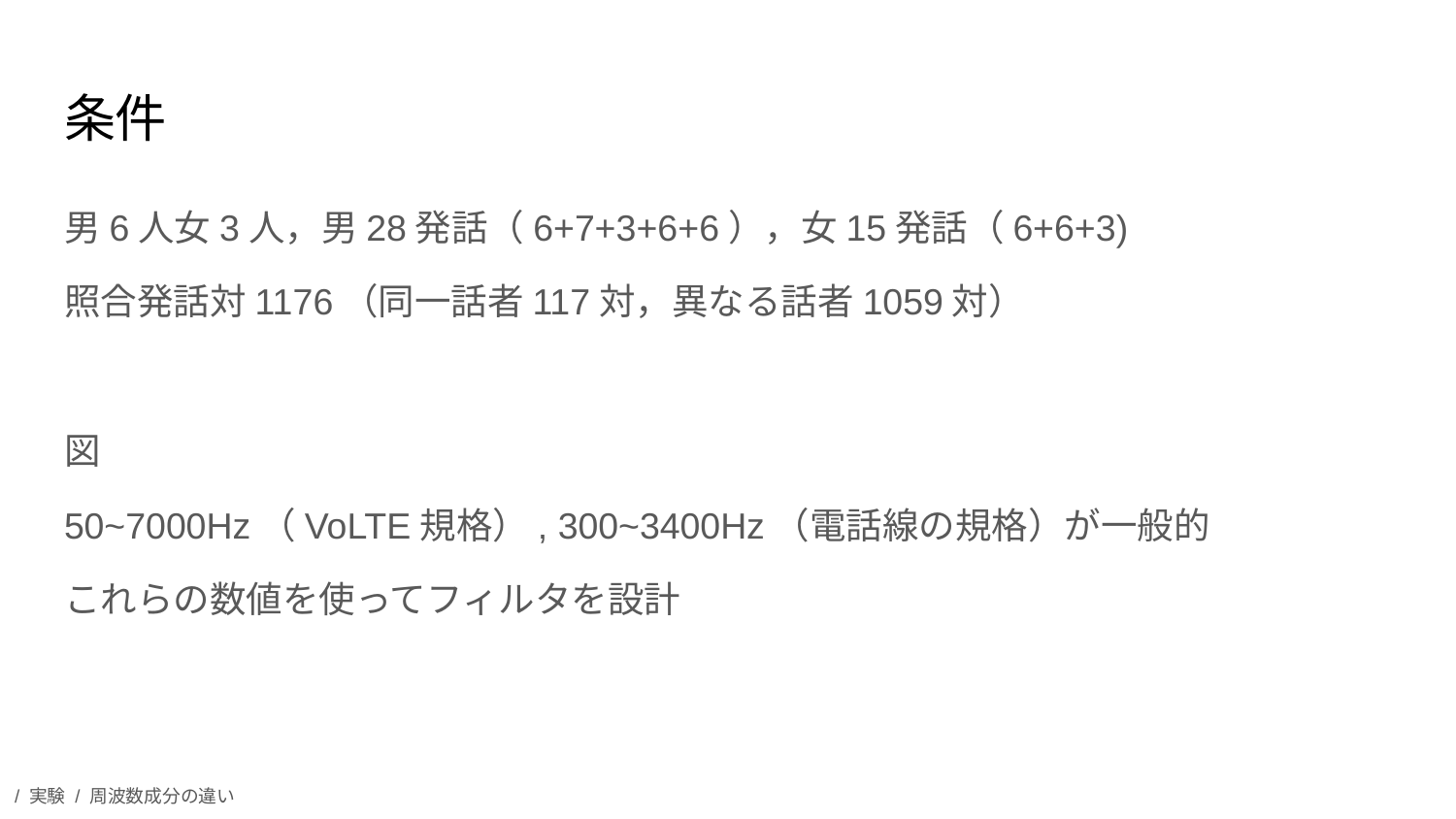

# 条件
男6人女3人，男28発話（6+7+3+6+6），女15発話（6+6+3)
照合発話対1176（同一話者117対，異なる話者1059対）

図
50~7000Hz（VoLTE規格）, 300~3400Hz（電話線の規格）が一般的
これらの数値を使ってフィルタを設計

/ 実験 / 周波数成分の違い